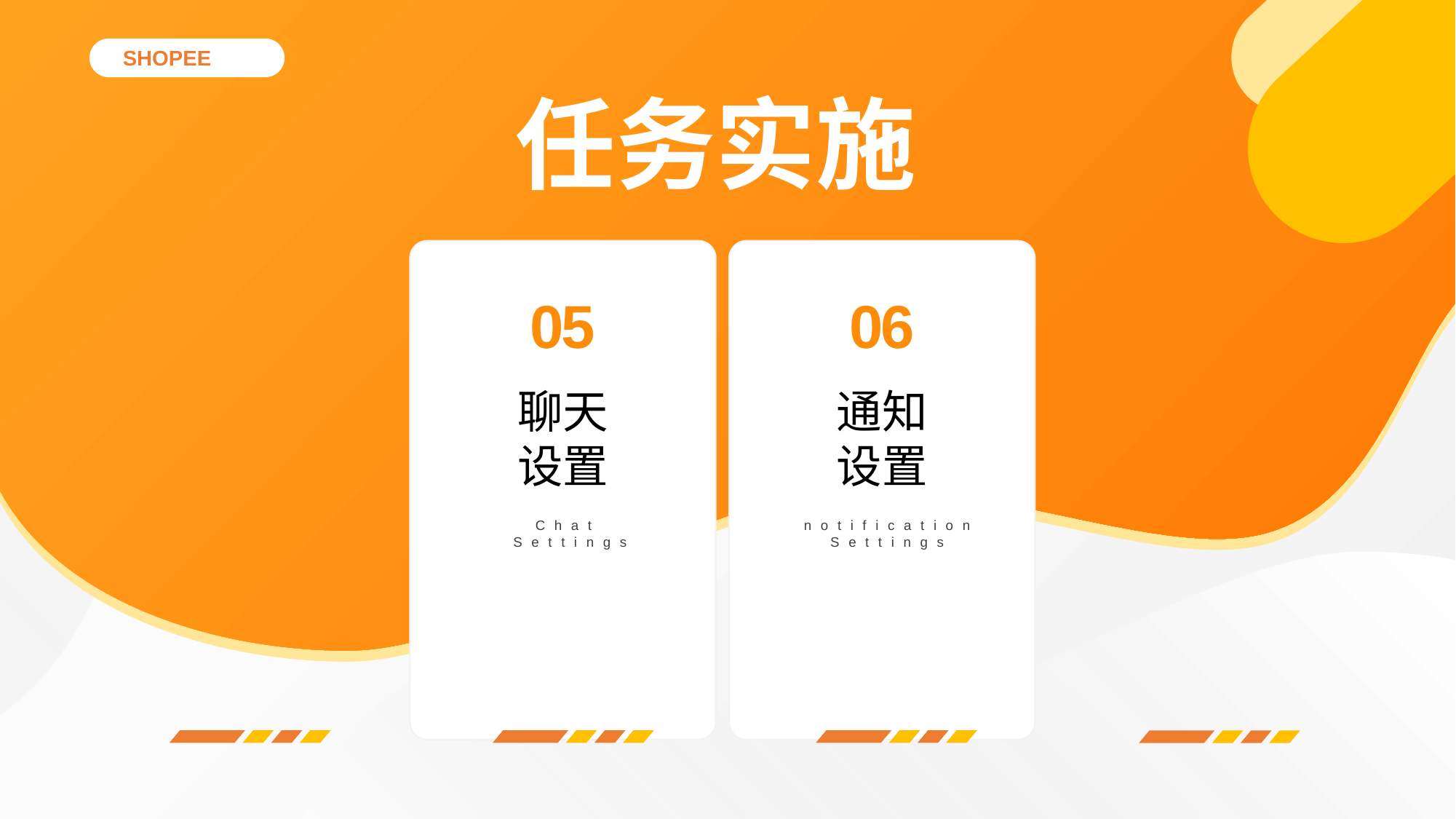

SHOPEE
任务实施

05
06
聊天
设置
通知
设置
Chat
Settings
notification
Settings